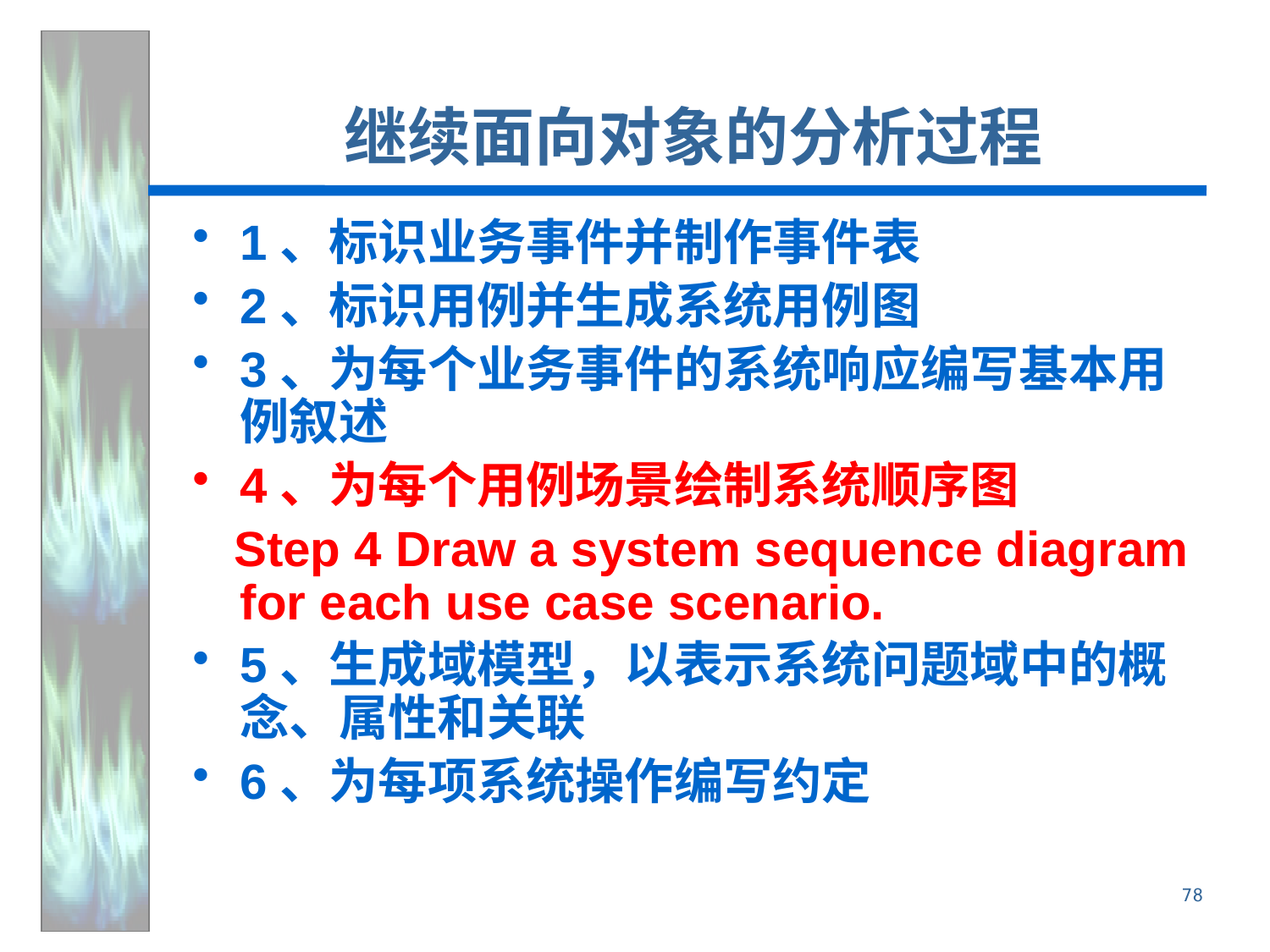

继续面向对象的分析过程
1、标识业务事件并制作事件表
2、标识用例并生成系统用例图
3、为每个业务事件的系统响应编写基本用例叙述
4、为每个用例场景绘制系统顺序图
   Step 4 Draw a system sequence diagram for each use case scenario.
5、生成域模型，以表示系统问题域中的概念、属性和关联
6、为每项系统操作编写约定

78